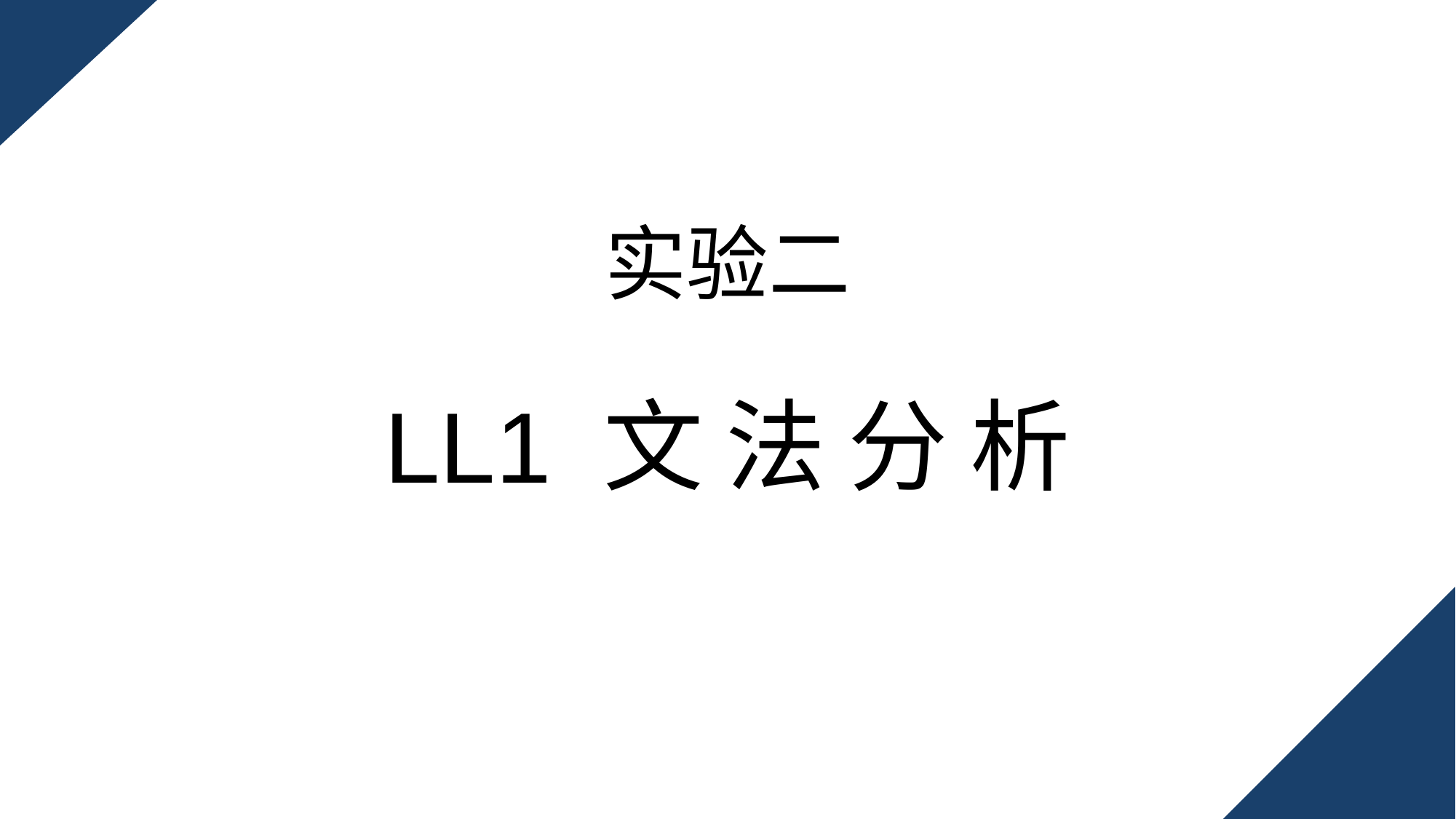

实验二

LL1 文 法 分 析
词法分析